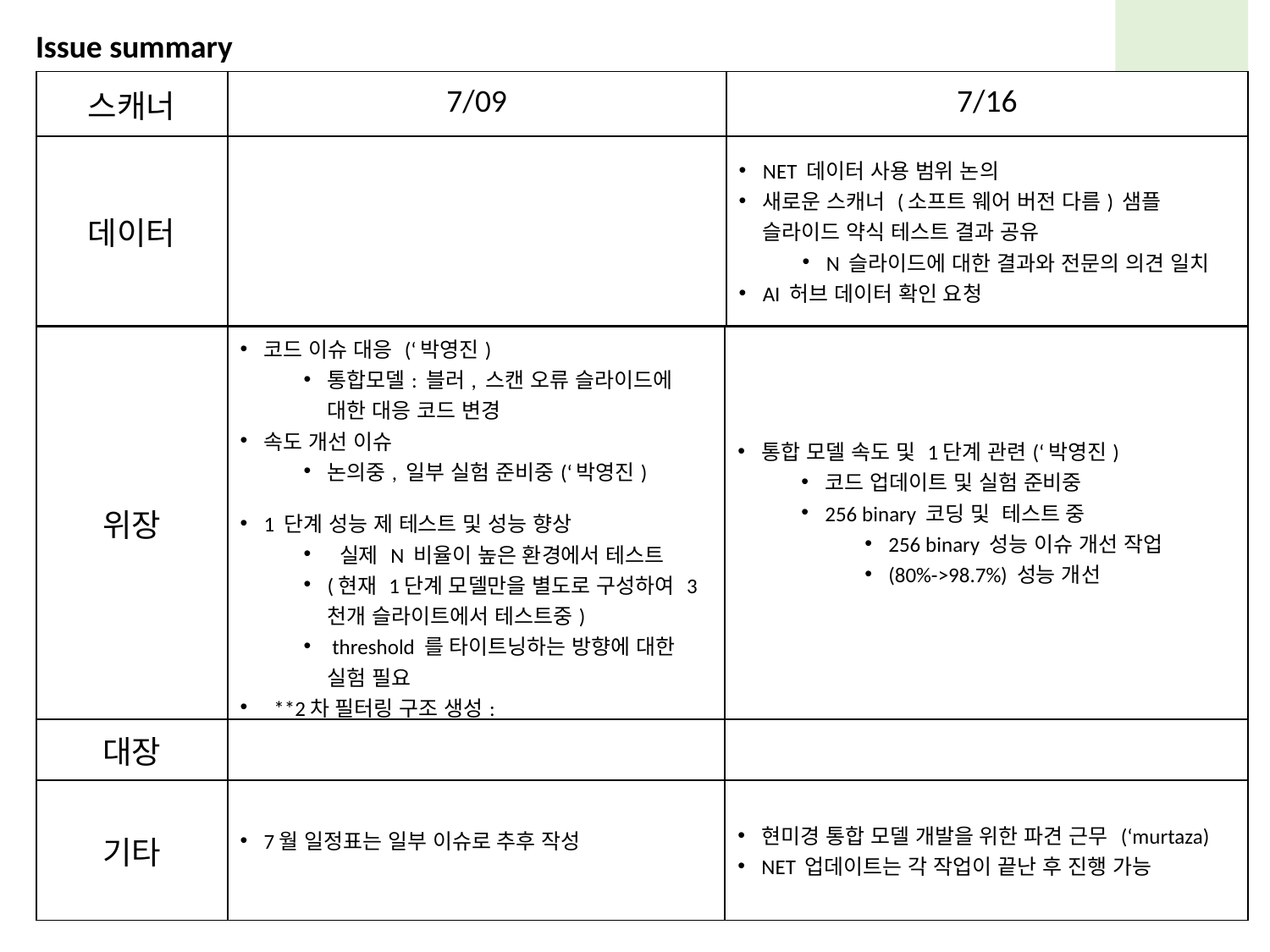

Issue summary
| 스캐너 | 7/09 | 7/16 |
| --- | --- | --- |
| 데이터 |  | NET 데이터 사용 범위 논의 새로운 스캐너 (소프트 웨어 버전 다름) 샘플 슬라이드 약식 테스트 결과 공유 N 슬라이드에 대한 결과와 전문의 의견 일치 AI 허브 데이터 확인 요청 |
| 위장 | 코드 이슈 대응 (‘박영진) 통합모델: 블러, 스캔 오류 슬라이드에 대한 대응 코드 변경 속도 개선 이슈 논의중, 일부 실험 준비중(‘박영진) 1 단계 성능 제 테스트 및 성능 향상 실제 N 비율이 높은 환경에서 테스트 (현재 1단계 모델만을 별도로 구성하여 3천개 슬라이트에서 테스트중) threshold 를 타이트닝하는 방향에 대한 실험 필요 \*\*2차 필터링 구조 생성: 조직의 위치, 혹은 기타 정보를 활용하여, N/ab 분류에 대한 성능 강화 | 통합 모델 속도 및 1단계 관련(‘박영진) 코드 업데이트 및 실험 준비중 256 binary 코딩 및 테스트 중 256 binary 성능 이슈 개선 작업 (80%->98.7%) 성능 개선 |
| --- | --- | --- |
| 대장 |  |  |
| 기타 | 7월 일정표는 일부 이슈로 추후 작성 | 현미경 통합 모델 개발을 위한 파견 근무 (‘murtaza) NET 업데이트는 각 작업이 끝난 후 진행 가능 |